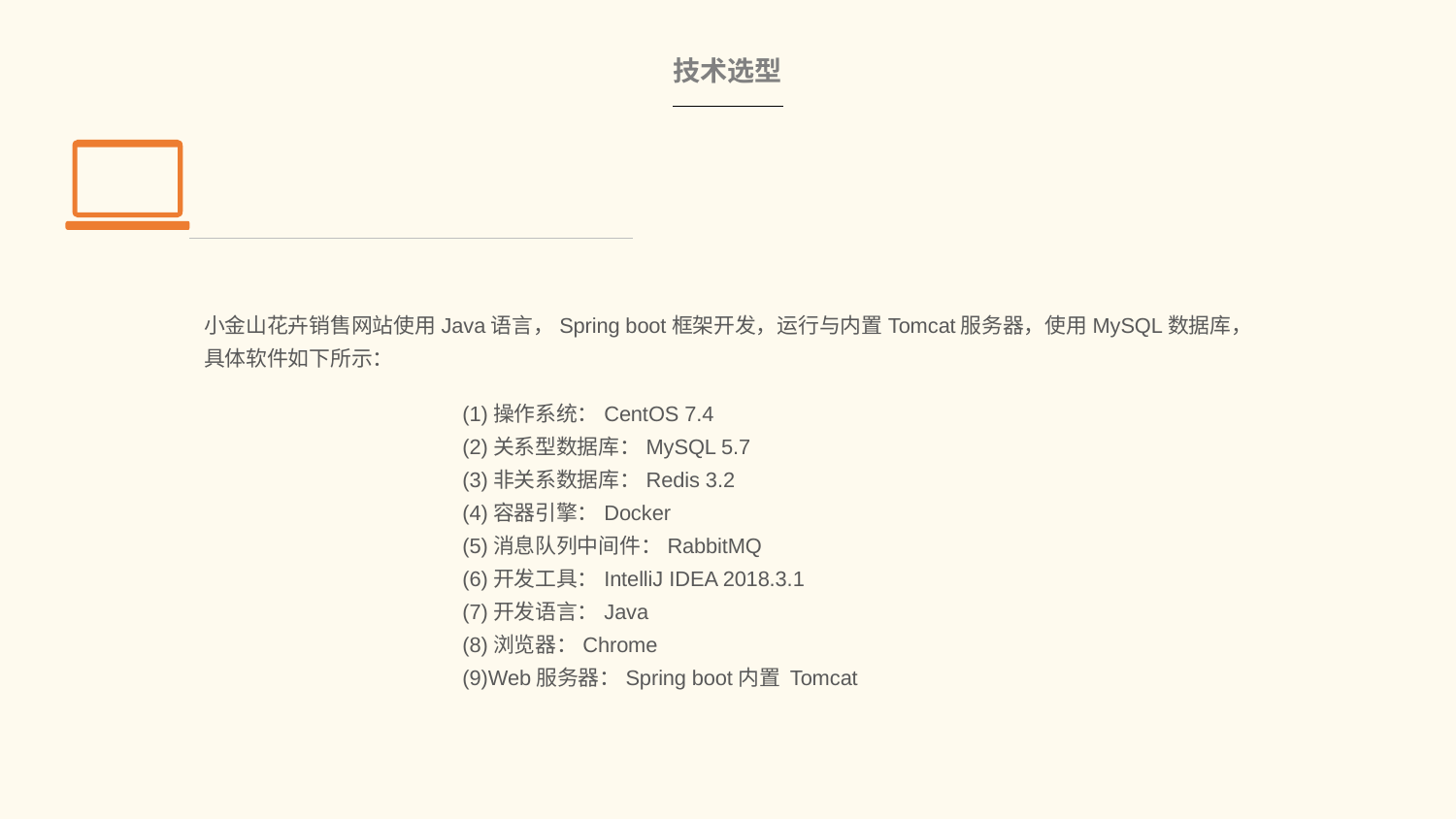

技术选型

小金山花卉销售网站使用Java语言，Spring boot框架开发，运行与内置Tomcat服务器，使用MySQL数据库，具体软件如下所示：
(1)操作系统：CentOS 7.4
(2)关系型数据库：MySQL 5.7
(3)非关系数据库：Redis 3.2
(4)容器引擎：Docker
(5)消息队列中间件：RabbitMQ
(6)开发工具：IntelliJ IDEA 2018.3.1
(7)开发语言：Java
(8)浏览器：Chrome
(9)Web服务器：Spring boot内置 Tomcat
5